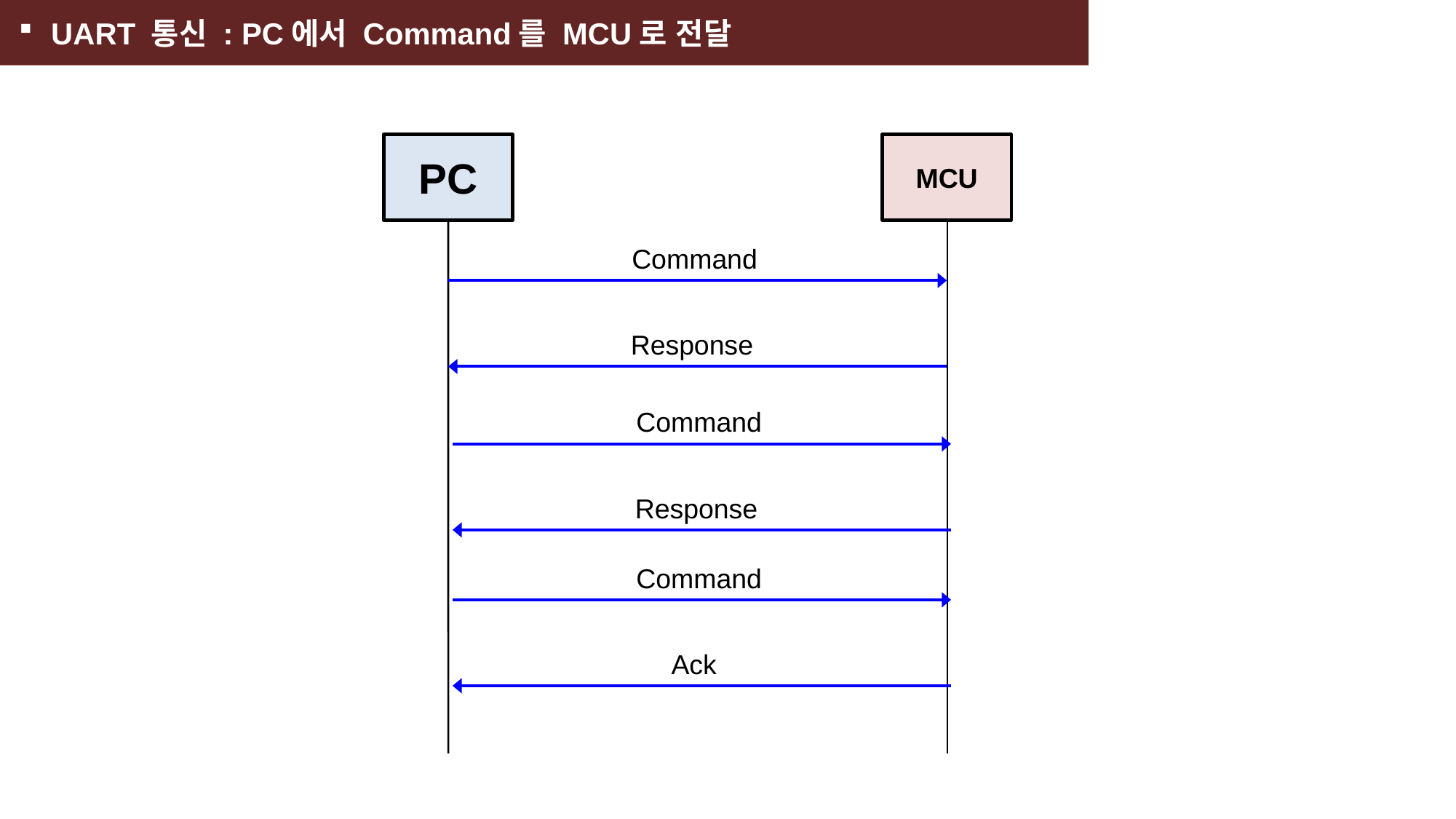

UART 통신 : PC에서 Command를 MCU로 전달
USART 통신 : PC에서 Command를 MCU로 전달
PC
MCU
Command
Response
Command
Response
Command
Ack